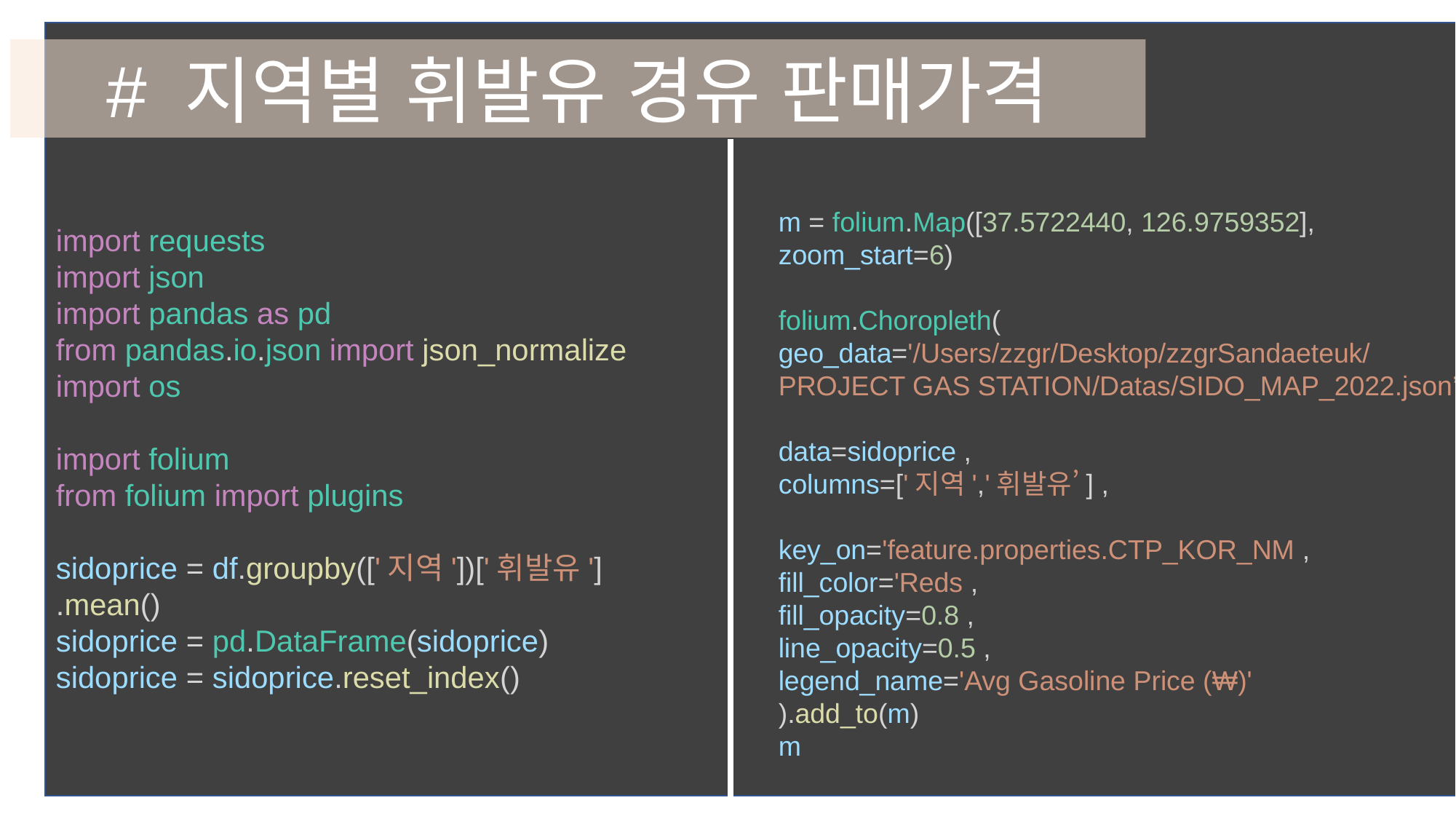

# 지역별 휘발유 경유 판매가격
m = folium.Map([37.5722440, 126.9759352],
zoom_start=6)
folium.Choropleth(
geo_data='/Users/zzgr/Desktop/zzgrSandaeteuk/
PROJECT GAS STATION/Datas/SIDO_MAP_2022.json’,

data=sidoprice ,
columns=['지역','휘발유’] ,

key_on='feature.properties.CTP_KOR_NM ,
fill_color='Reds ,
fill_opacity=0.8 ,
line_opacity=0.5 ,
legend_name='Avg Gasoline Price (₩)'
).add_to(m)
m
import requests
import json
import pandas as pd
from pandas.io.json import json_normalize
import os
import folium
from folium import plugins

sidoprice = df.groupby(['지역'])['휘발유']
.mean()
sidoprice = pd.DataFrame(sidoprice)
sidoprice = sidoprice.reset_index()